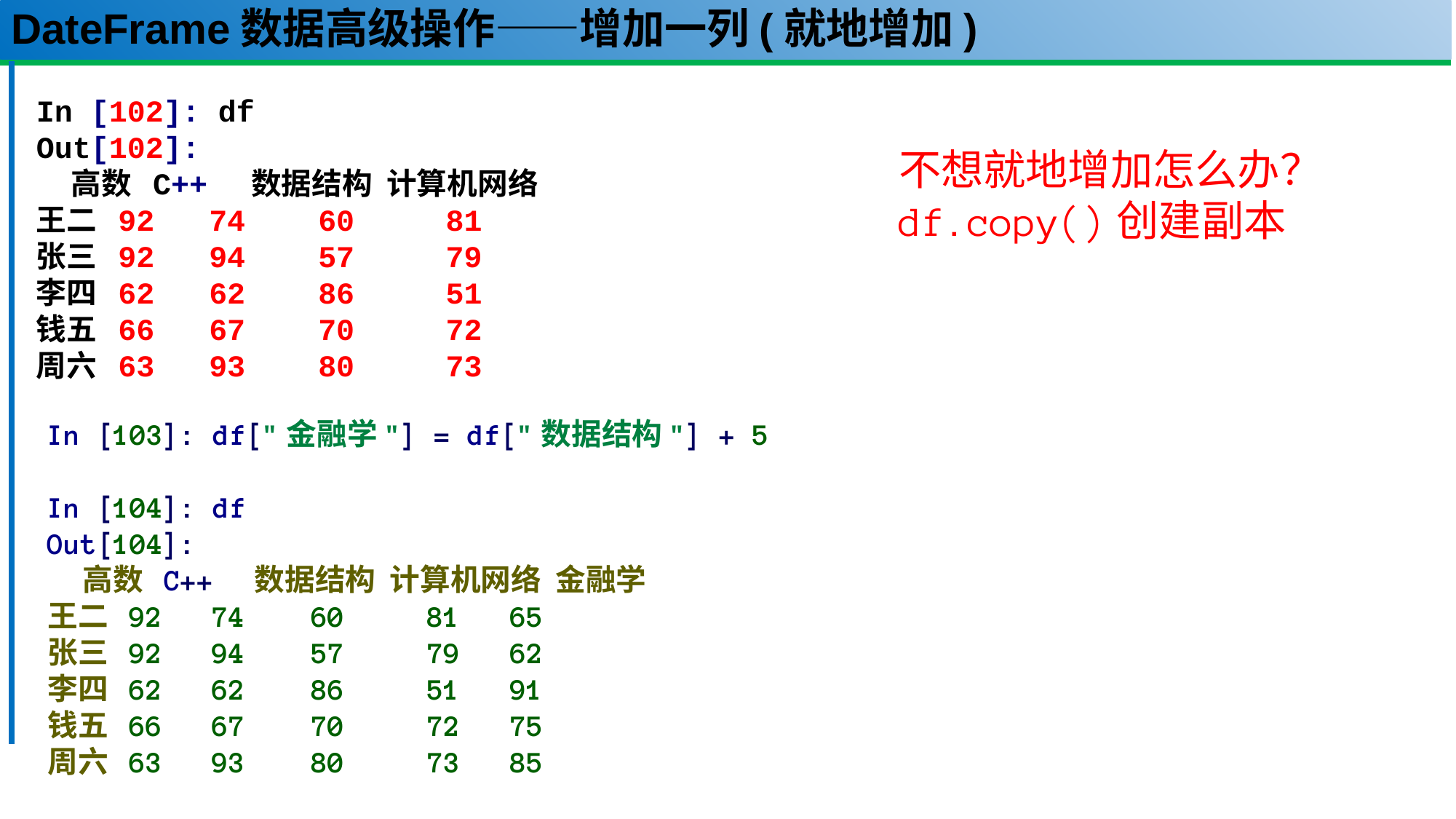

# DateFrame数据高级操作——增加一列(就地增加)
In [102]: df
Out[102]:
    高数  C++  数据结构  计算机网络
王二  92   74    60     81
张三  92   94    57     79
李四  62   62    86     51
钱五  66   67    70     72
周六  63   93    80     73
不想就地增加怎么办？
df.copy()创建副本
In [103]: df["金融学"] = df["数据结构"] + 5

In [104]: df
Out[104]:
    高数  C++  数据结构  计算机网络  金融学
王二  92   74    60     81   65
张三  92   94    57     79   62
李四  62   62    86     51   91
钱五  66   67    70     72   75
周六  63   93    80     73   85